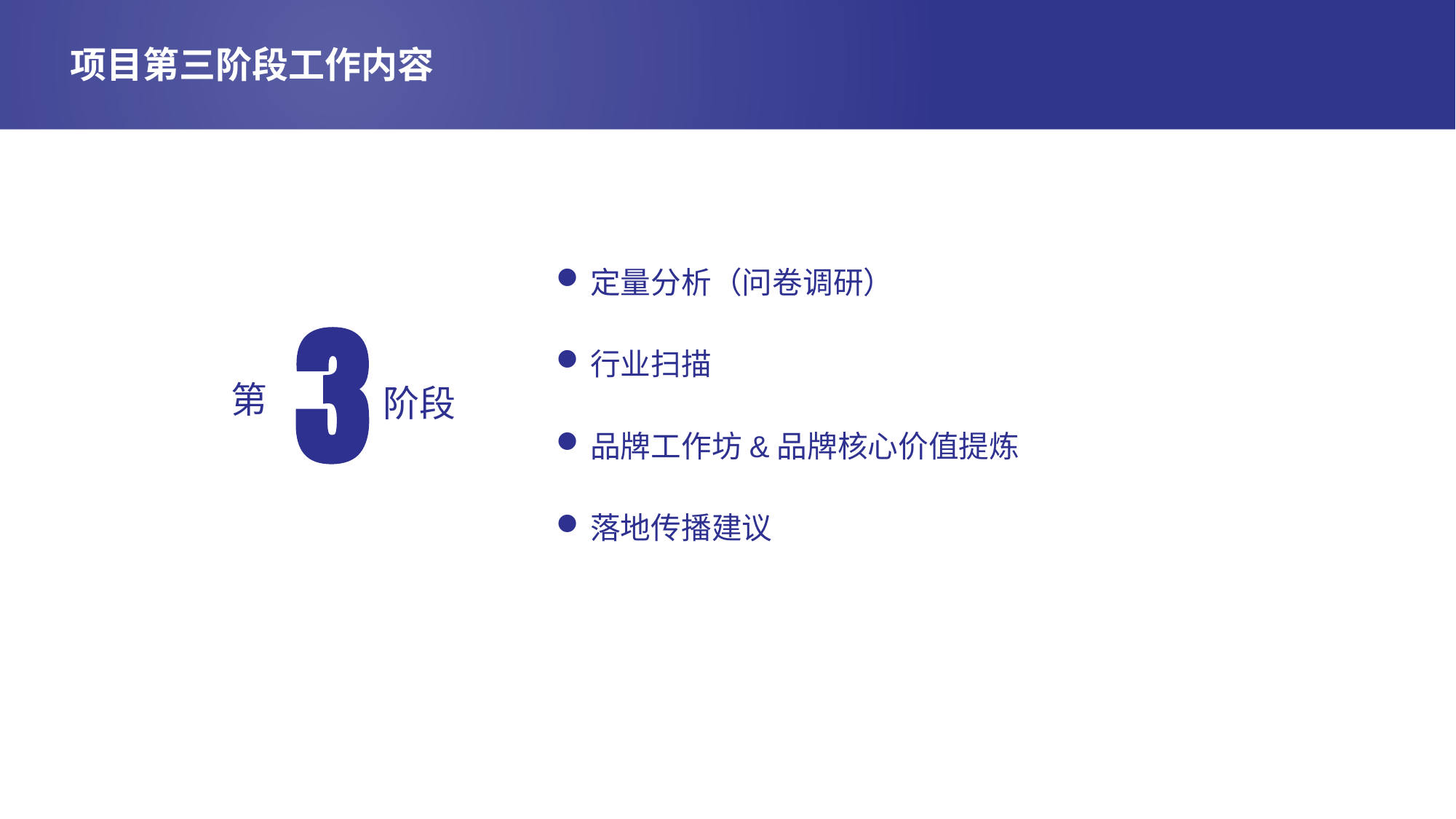

# 项目第三阶段工作内容
定量分析（问卷调研）
行业扫描
品牌工作坊&品牌核心价值提炼
落地传播建议

3
第
阶段